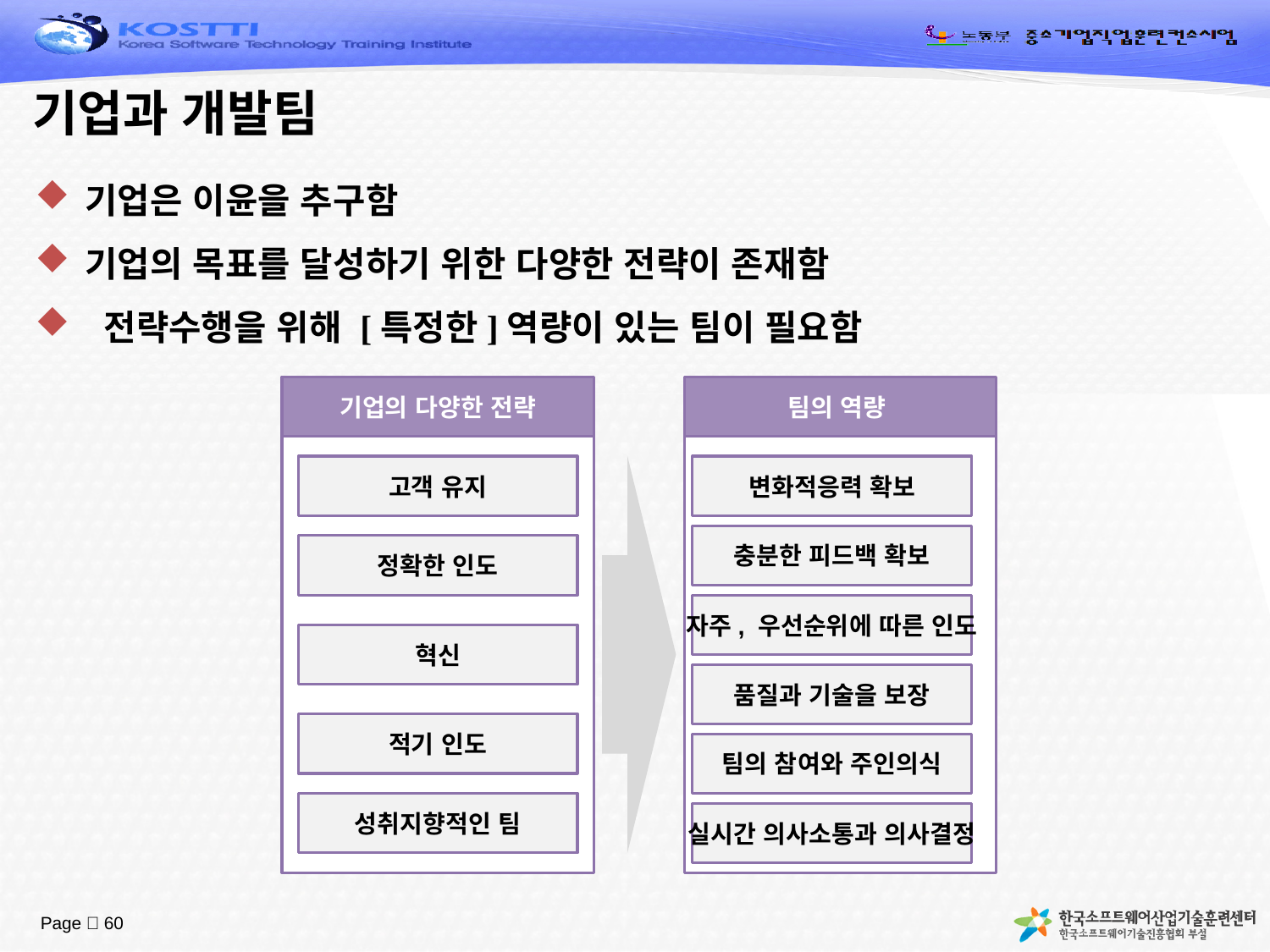

# 기업과 개발팀
기업은 이윤을 추구함
기업의 목표를 달성하기 위한 다양한 전략이 존재함
 전략수행을 위해 [특정한]역량이 있는 팀이 필요함
기업의 다양한 전략
팀의 역량

고객 유지

변화적응력 확보
충분한 피드백 확보
정확한 인도
자주, 우선순위에 따른 인도
혁신
품질과 기술을 보장
적기 인도
팀의 참여와 주인의식
성취지향적인 팀
실시간 의사소통과 의사결정